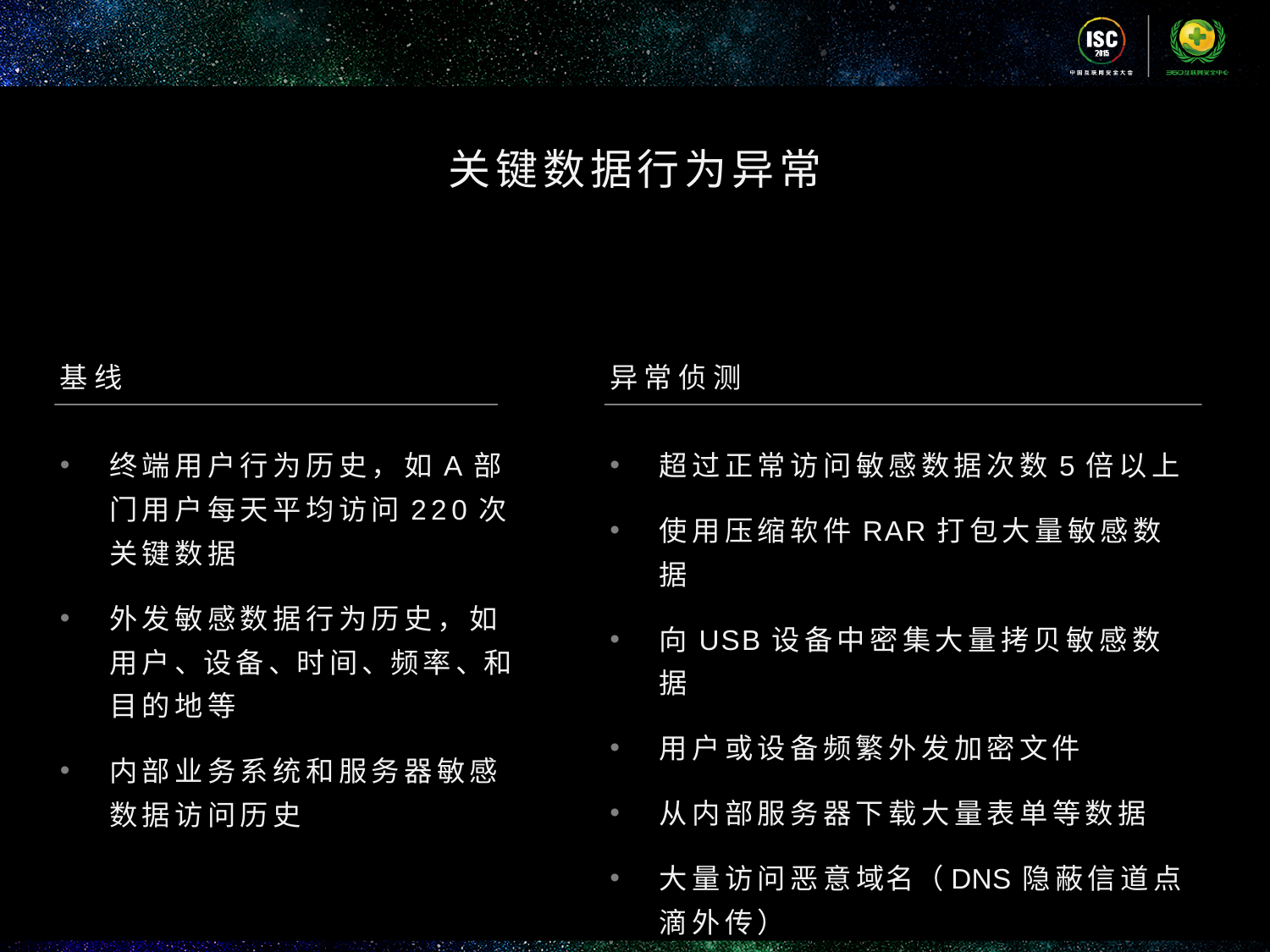

关键数据行为异常
基线
异常侦测
终端用户行为历史，如A部门用户每天平均访问220次关键数据
外发敏感数据行为历史，如用户、设备、时间、频率、和目的地等
内部业务系统和服务器敏感数据访问历史
超过正常访问敏感数据次数5倍以上
使用压缩软件RAR打包大量敏感数据
向USB设备中密集大量拷贝敏感数据
用户或设备频繁外发加密文件
从内部服务器下载大量表单等数据
大量访问恶意域名（DNS隐蔽信道点滴外传）